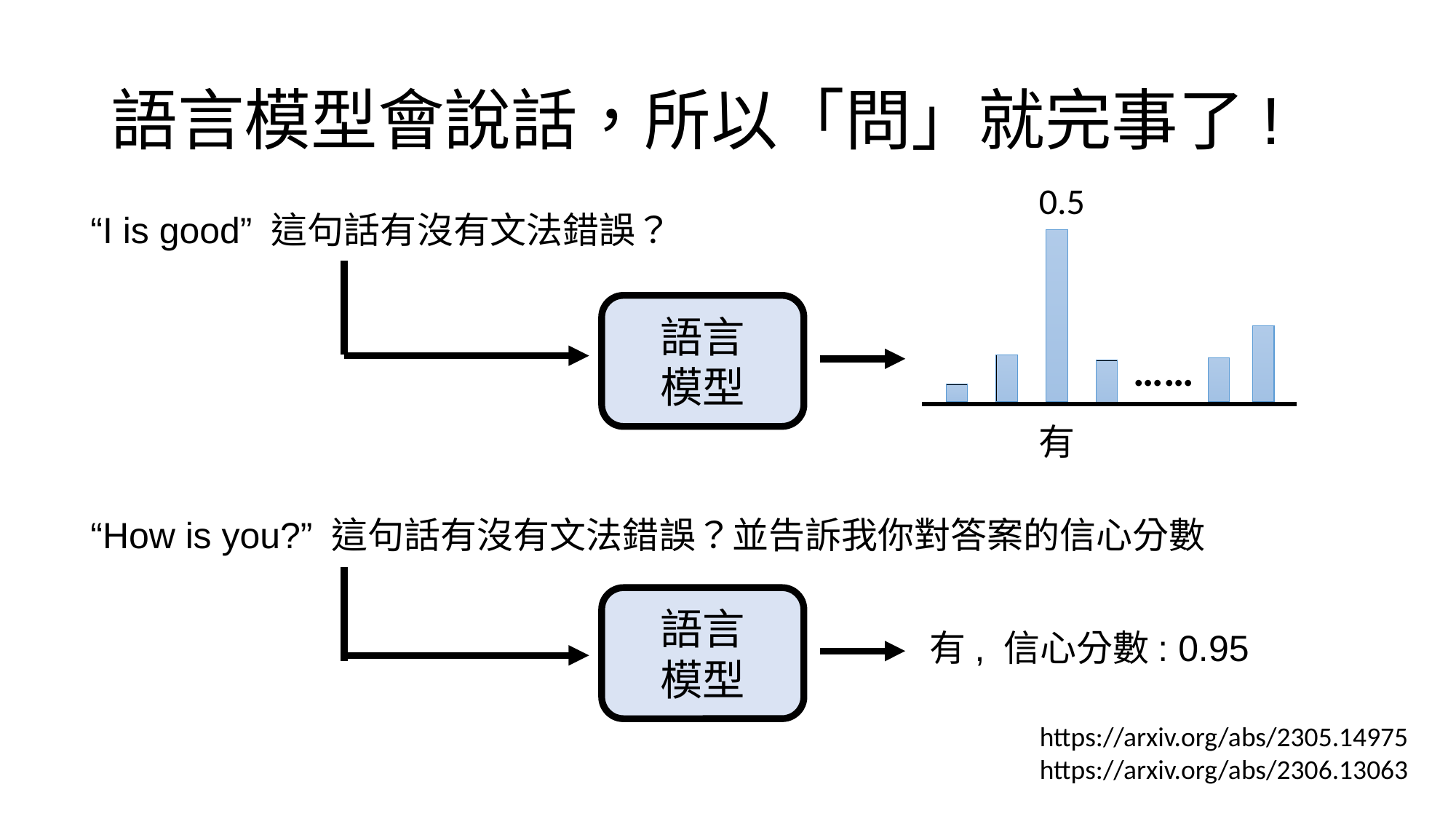

# 語言模型會說話，所以「問」就完事了!
0.5
“I is good” 這句話有沒有文法錯誤？

語言
模型

……

有
“How is you?” 這句話有沒有文法錯誤？並告訴我你對答案的信心分數
語言
模型
有, 信心分數: 0.95
https://arxiv.org/abs/2305.14975
https://arxiv.org/abs/2306.13063